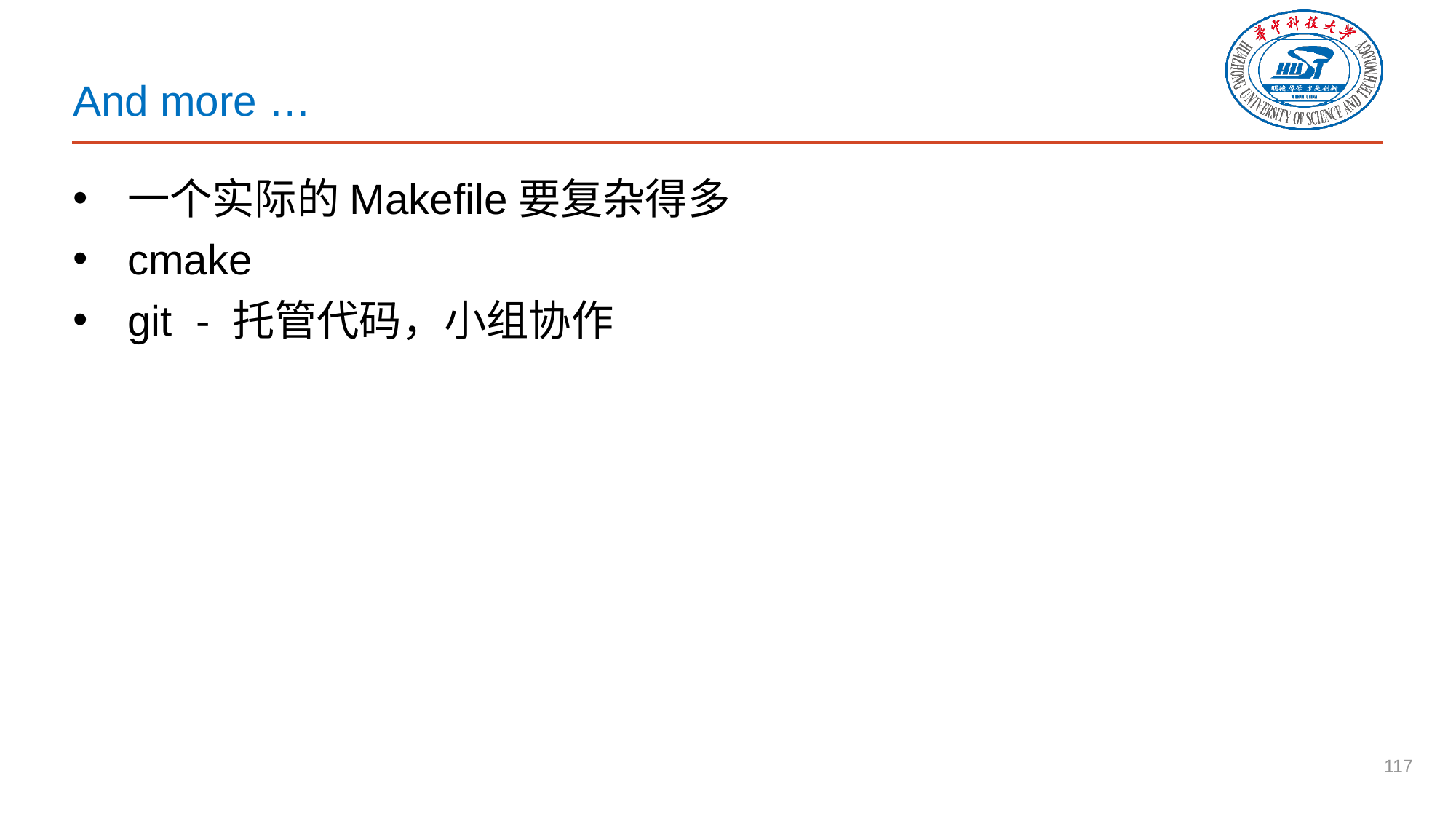

# And more …
一个实际的Makefile要复杂得多
cmake
git  - 托管代码，小组协作
117